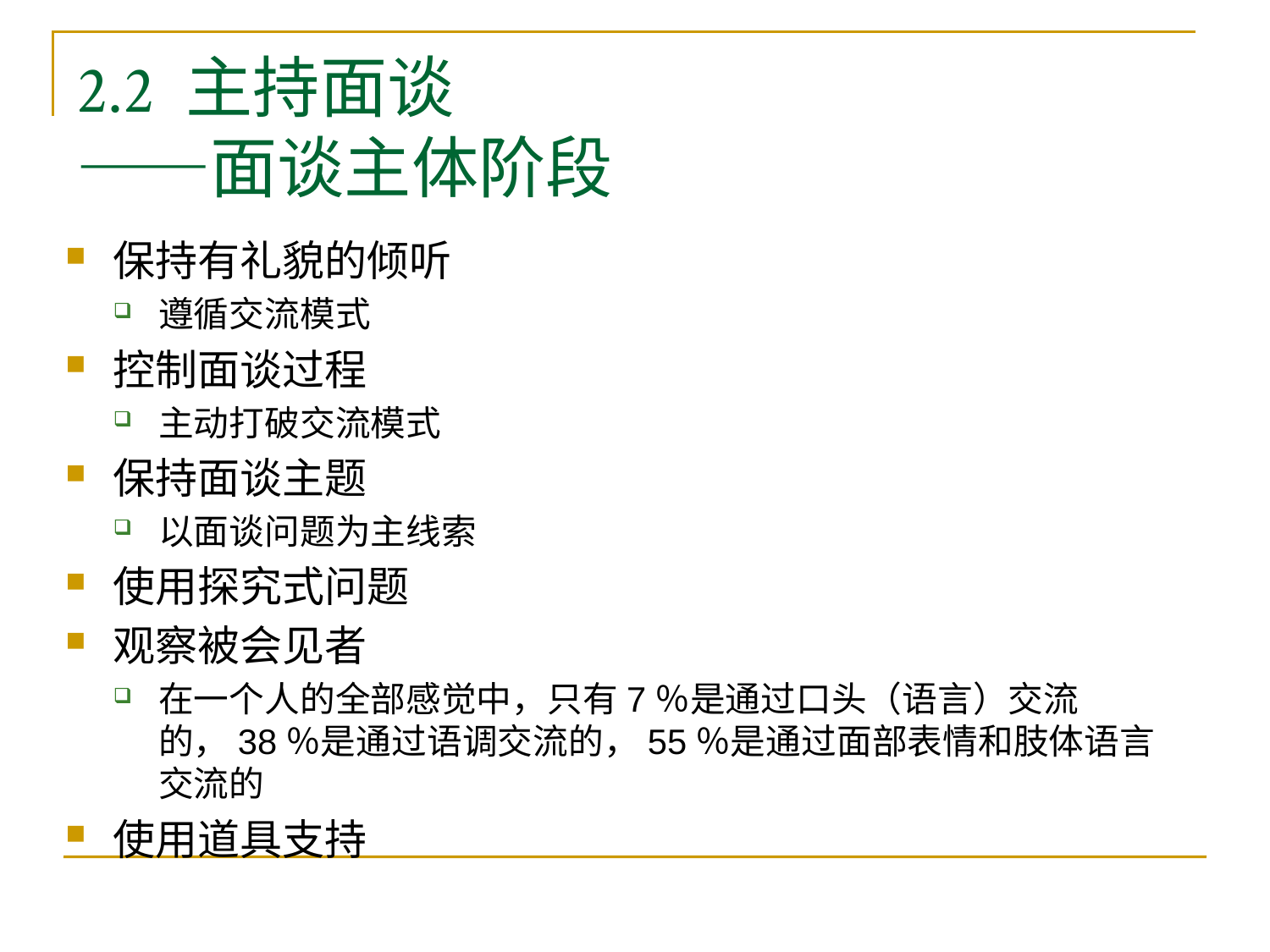

# 2.2 主持面谈 ——面谈主体阶段
保持有礼貌的倾听
遵循交流模式
控制面谈过程
主动打破交流模式
保持面谈主题
以面谈问题为主线索
使用探究式问题
观察被会见者
在一个人的全部感觉中，只有7％是通过口头（语言）交流的，38％是通过语调交流的，55％是通过面部表情和肢体语言交流的
使用道具支持